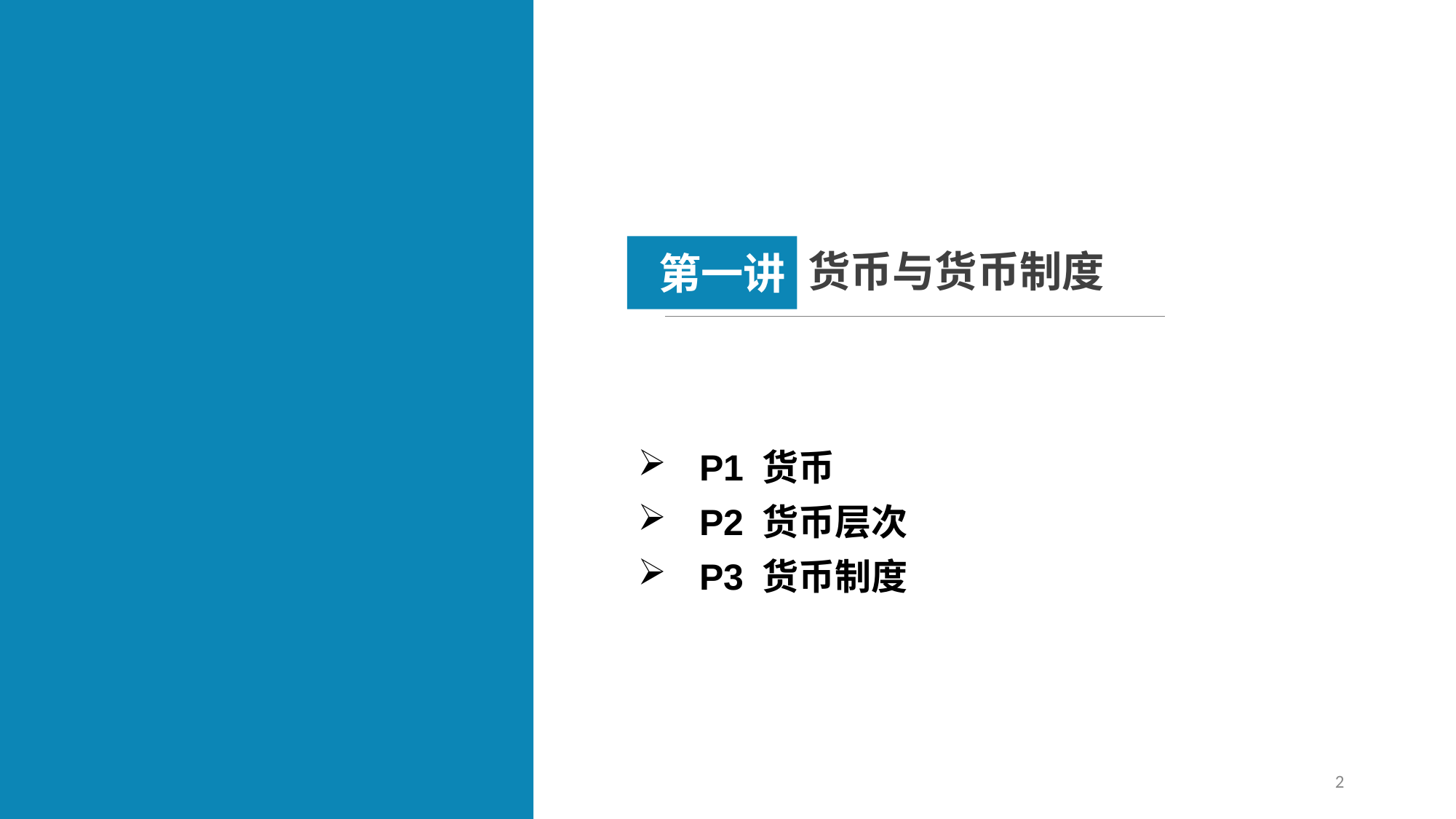

第一讲
货币与货币制度
  P1 货币
  P2 货币层次
  P3 货币制度
2